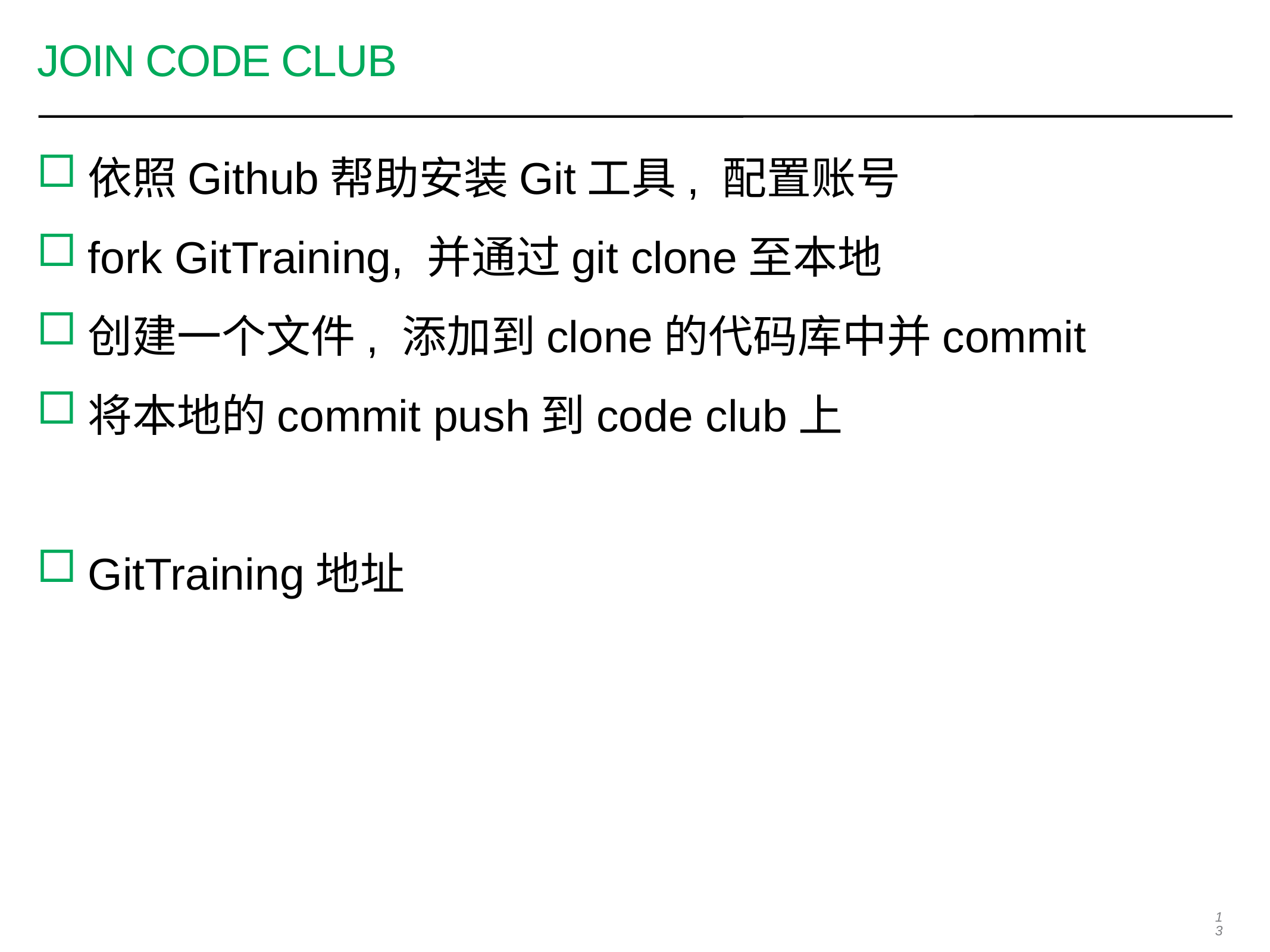

# Join Code Club
依照Github帮助安装Git工具, 配置账号
fork GitTraining, 并通过git clone至本地
创建一个文件, 添加到clone的代码库中并commit
将本地的commit push到code club上

GitTraining地址

13